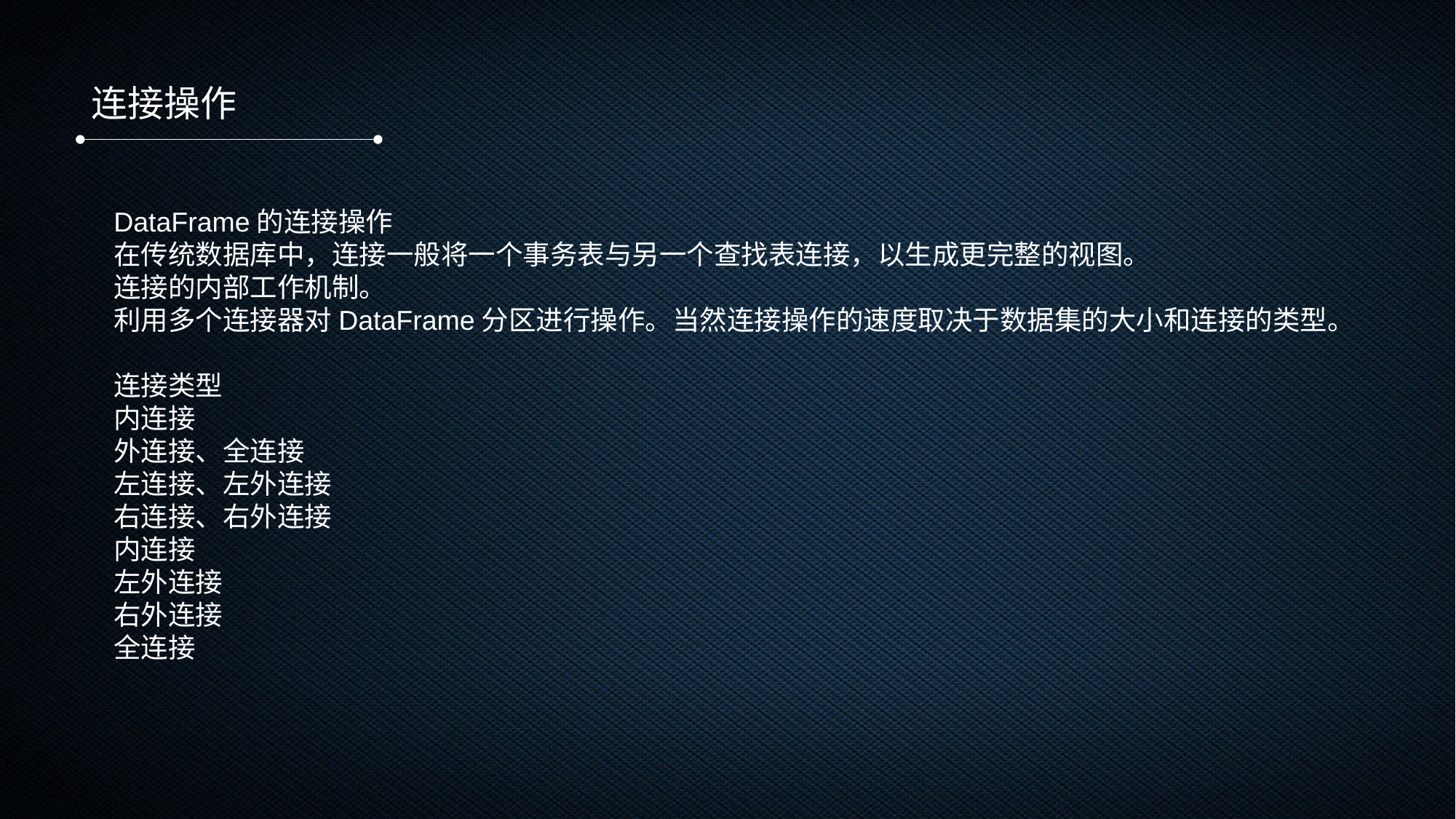

连接操作
DataFrame的连接操作
在传统数据库中，连接一般将一个事务表与另一个查找表连接，以生成更完整的视图。
连接的内部工作机制。
利用多个连接器对DataFrame分区进行操作。当然连接操作的速度取决于数据集的大小和连接的类型。

连接类型
内连接
外连接、全连接
左连接、左外连接
右连接、右外连接
内连接
左外连接
右外连接
全连接